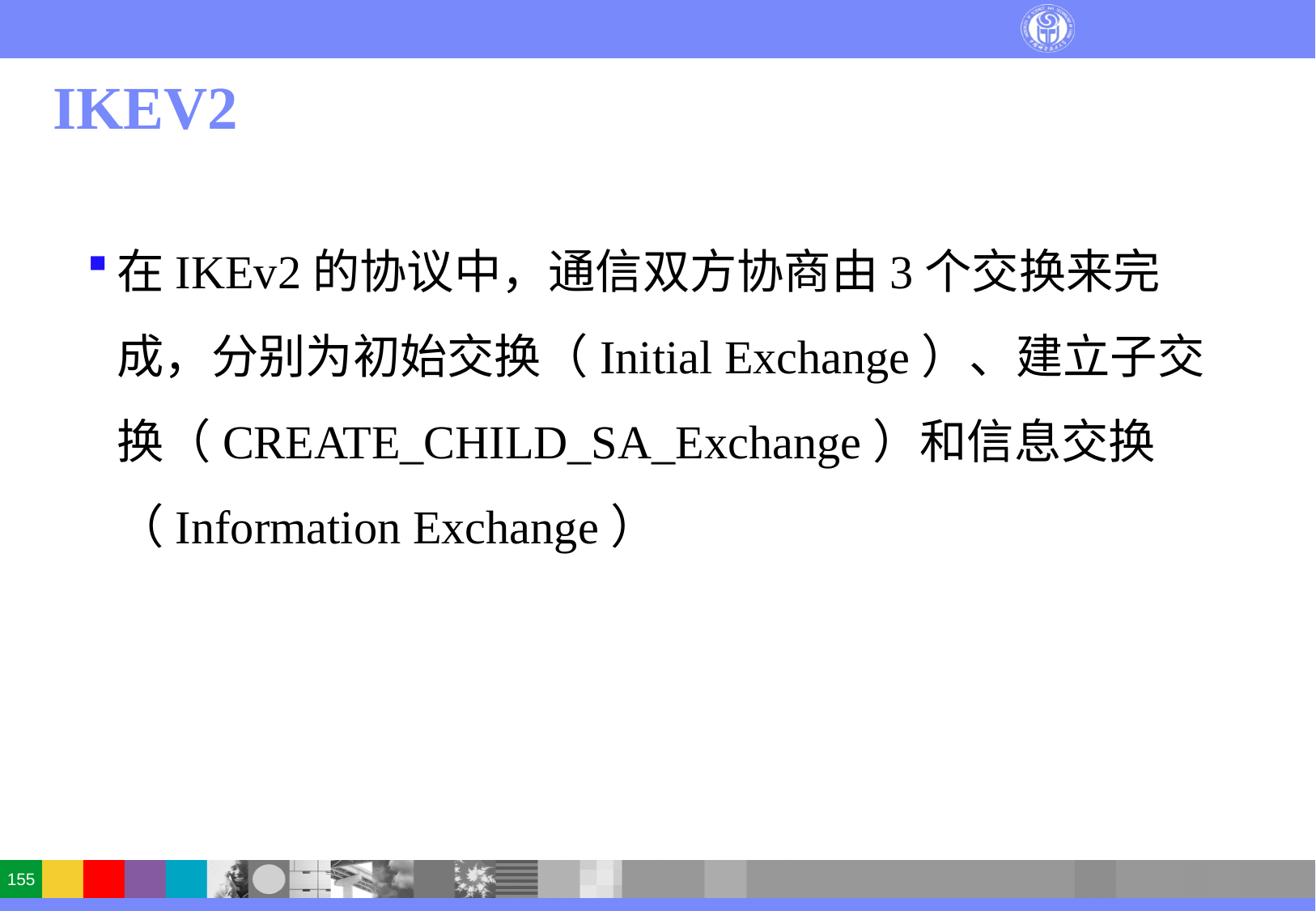

# IKEV2
在IKEv2的协议中，通信双方协商由3个交换来完成，分别为初始交换（Initial Exchange）、建立子交换（CREATE_CHILD_SA_Exchange）和信息交换（Information Exchange）